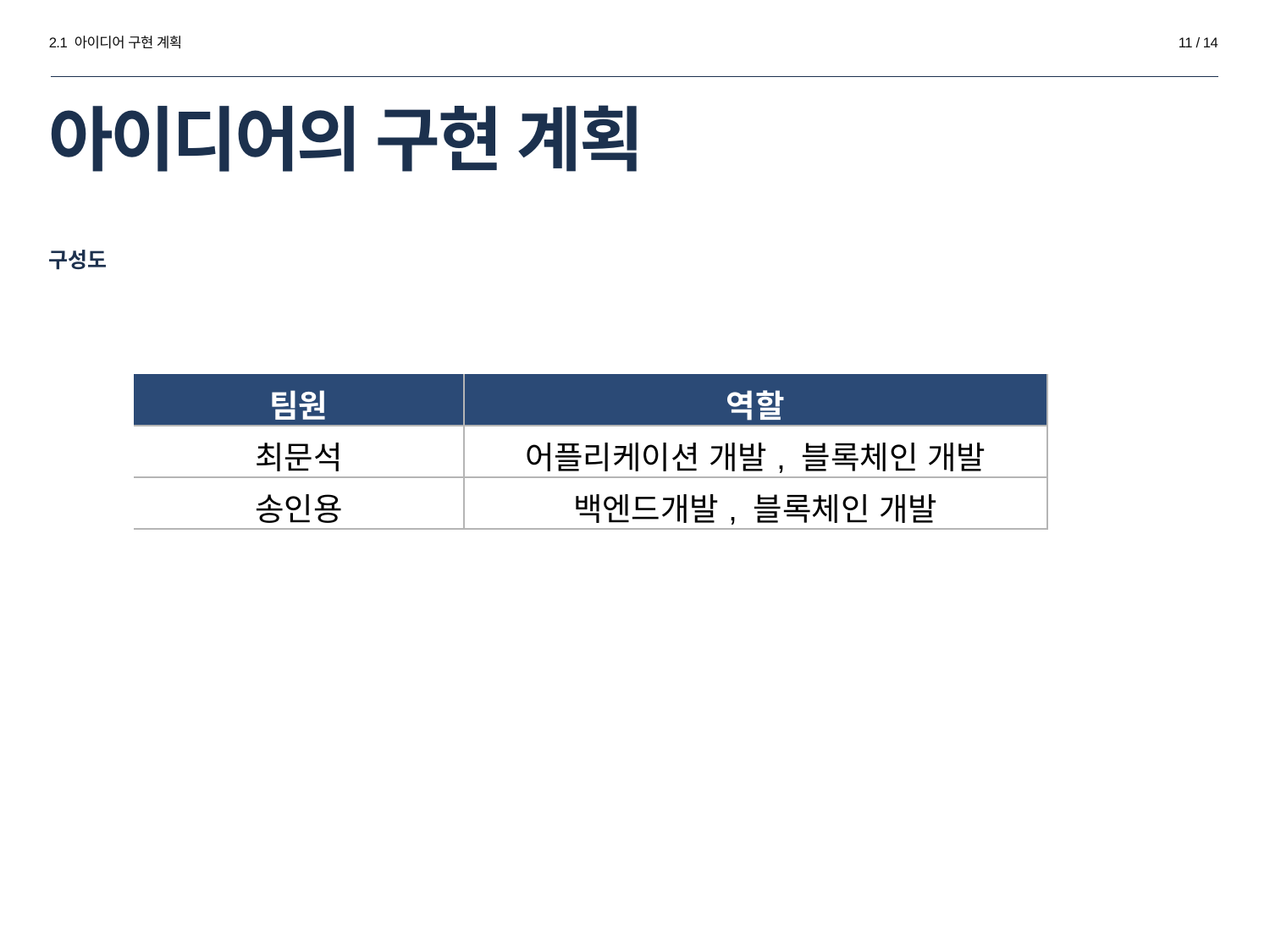

2.1 아이디어 구현 계획
11 / 14
# 아이디어의 구현 계획
구성도
| 팀원 | 역할 |
| --- | --- |
| 최문석 | 어플리케이션 개발, 블록체인 개발 |
| 송인용 | 백엔드개발, 블록체인 개발 |